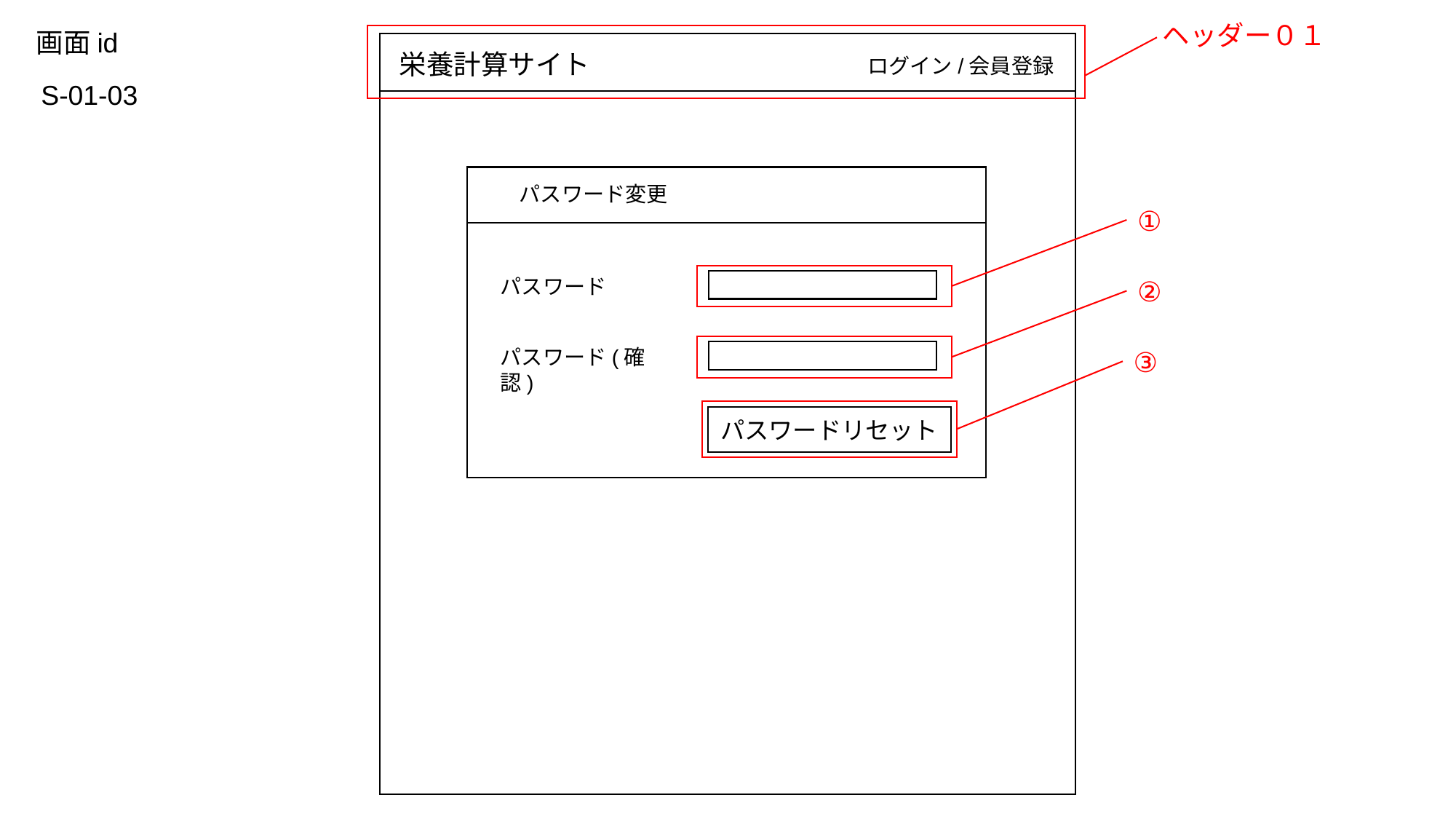

ヘッダー０１

画面id
S-01-03

栄養計算サイト
ログイン/会員登録

パスワード変更
①

パスワード
②

パスワード(確認)
③

パスワードリセット